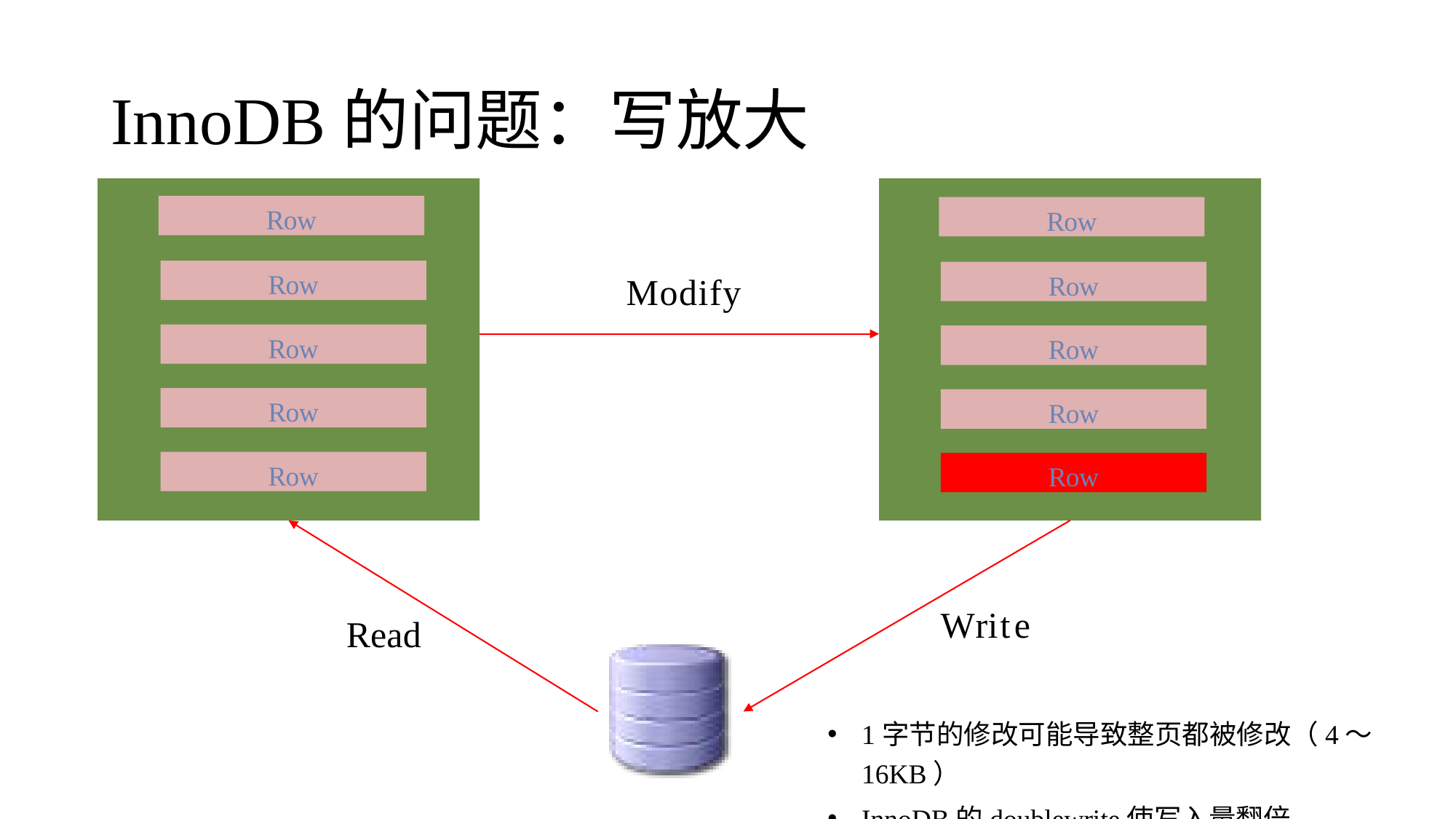

# InnoDB的问题：写放大

Row
Row
Row
Row
Modify
Row
Row

Row
Row
Row
Row
Write
Read
1字节的修改可能导致整页都被修改（4～16KB）
InnoDB的doublewrite使写入量翻倍